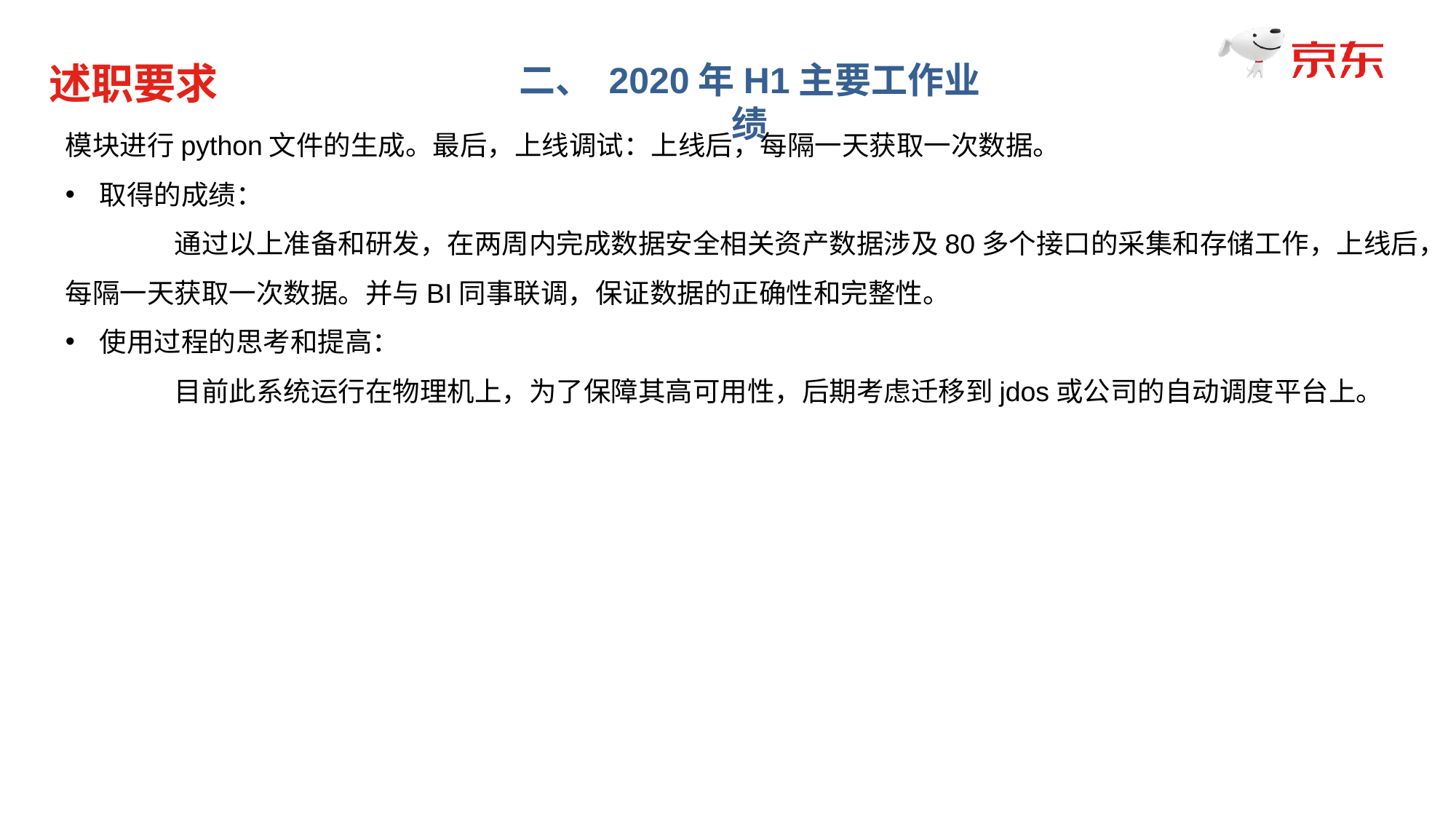

述职要求
二、 2020年H1主要工作业绩
模块进行python文件的生成。最后，上线调试：上线后，每隔一天获取一次数据。
取得的成绩：
	通过以上准备和研发，在两周内完成数据安全相关资产数据涉及80多个接口的采集和存储工作，上线后，每隔一天获取一次数据。并与BI同事联调，保证数据的正确性和完整性。
使用过程的思考和提高：
	目前此系统运行在物理机上，为了保障其高可用性，后期考虑迁移到jdos或公司的自动调度平台上。